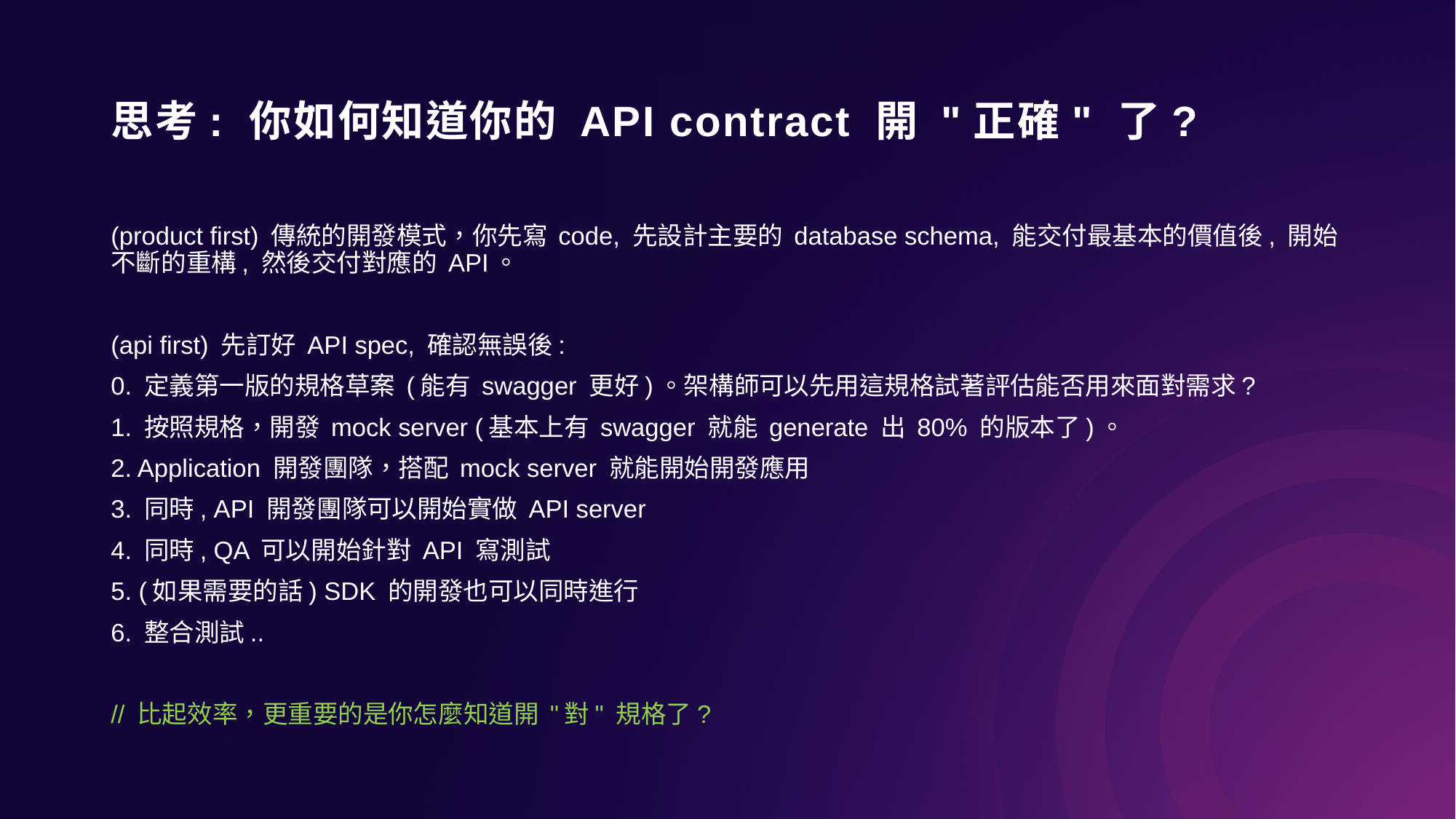

# 思考: 你如何知道你的 API contract 開 "正確" 了?
(product first) 傳統的開發模式，你先寫 code, 先設計主要的 database schema, 能交付最基本的價值後, 開始不斷的重構, 然後交付對應的 API。

(api first) 先訂好 API spec, 確認無誤後:
0. 定義第一版的規格草案 (能有 swagger 更好)。架構師可以先用這規格試著評估能否用來面對需求?
1. 按照規格，開發 mock server (基本上有 swagger 就能 generate 出 80% 的版本了)。
2. Application 開發團隊，搭配 mock server 就能開始開發應用
3. 同時, API 開發團隊可以開始實做 API server
4. 同時, QA 可以開始針對 API 寫測試
5. (如果需要的話) SDK 的開發也可以同時進行
6. 整合測試..

// 比起效率，更重要的是你怎麼知道開 "對" 規格了?